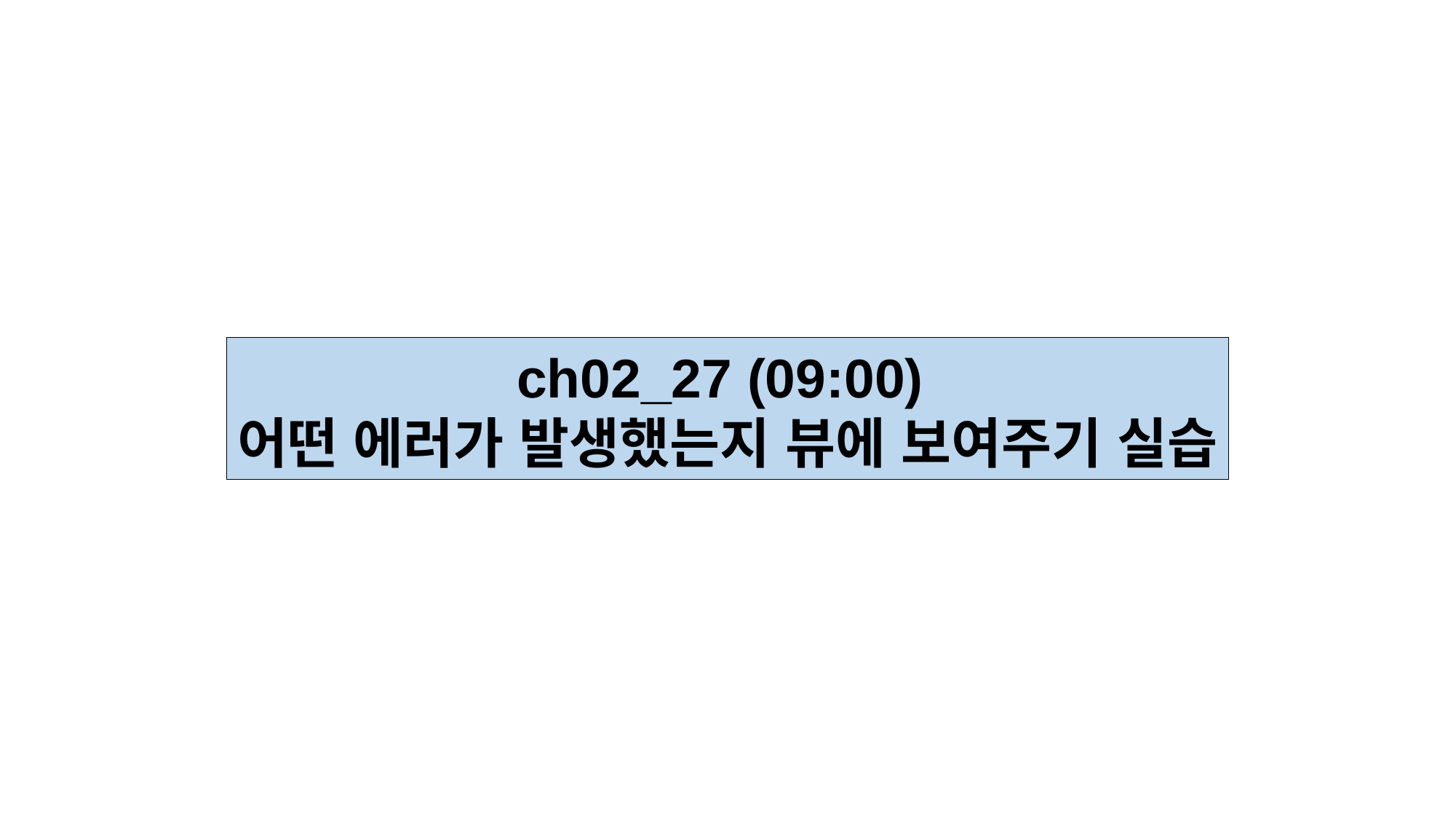

ch02_27 (09:00)
어떤 에러가 발생했는지 뷰에 보여주기 실습